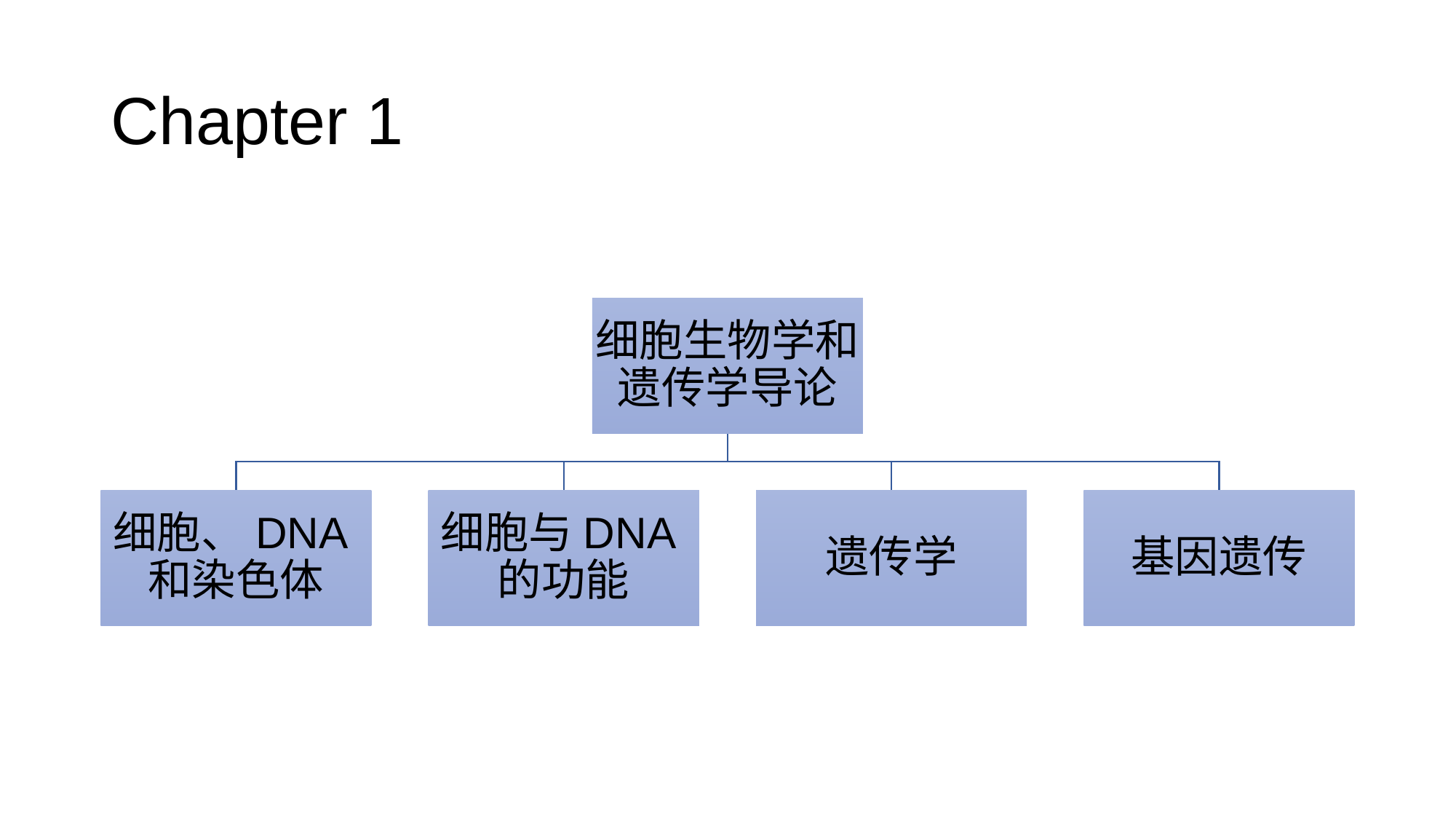

# Chapter 1
细胞生物学和遗传学导论
细胞、DNA和染色体
细胞与DNA的功能
遗传学
基因遗传